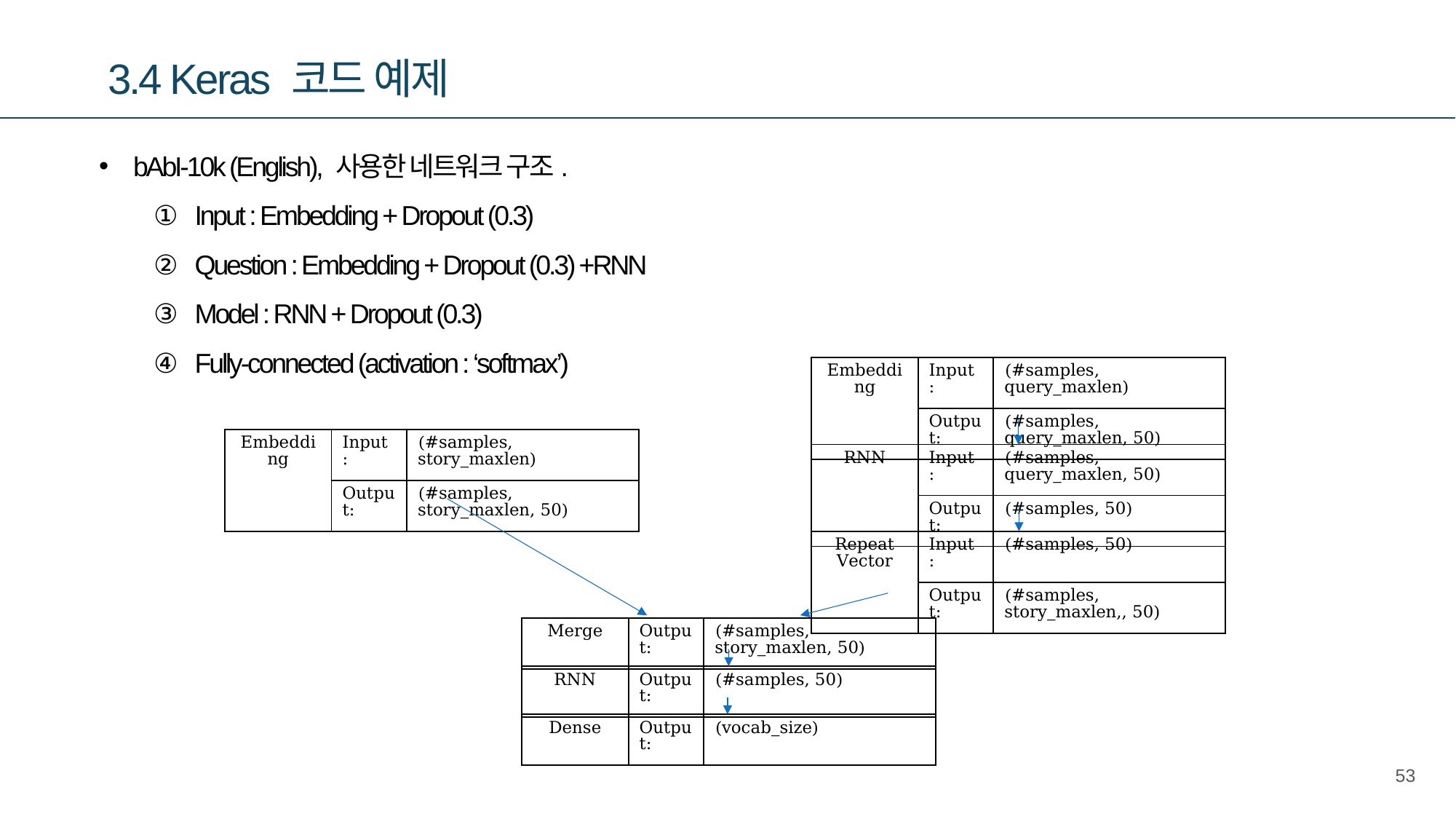

3.4 Keras 코드 예제
bAbI-10k (English), 사용한 네트워크 구조.
Input : Embedding + Dropout (0.3)
Question : Embedding + Dropout (0.3) +RNN
Model : RNN + Dropout (0.3)
Fully-connected (activation : ‘softmax’)

| Embedding | Input : | (#samples, query\_maxlen) |
| --- | --- | --- |
|  | Output: | (#samples, query\_maxlen, 50) |
| Embedding | Input : | (#samples, story\_maxlen) |
| --- | --- | --- |
|  | Output: | (#samples, story\_maxlen, 50) |
| RNN | Input : | (#samples, query\_maxlen, 50) |
| --- | --- | --- |
|  | Output: | (#samples, 50) |
| Repeat Vector | Input : | (#samples, 50) |
| --- | --- | --- |
|  | Output: | (#samples, story\_maxlen,, 50) |
| Merge | Output: | (#samples, story\_maxlen, 50) |
| --- | --- | --- |
| RNN | Output: | (#samples, 50) |
| --- | --- | --- |
| Dense | Output: | (vocab\_size) |
| --- | --- | --- |